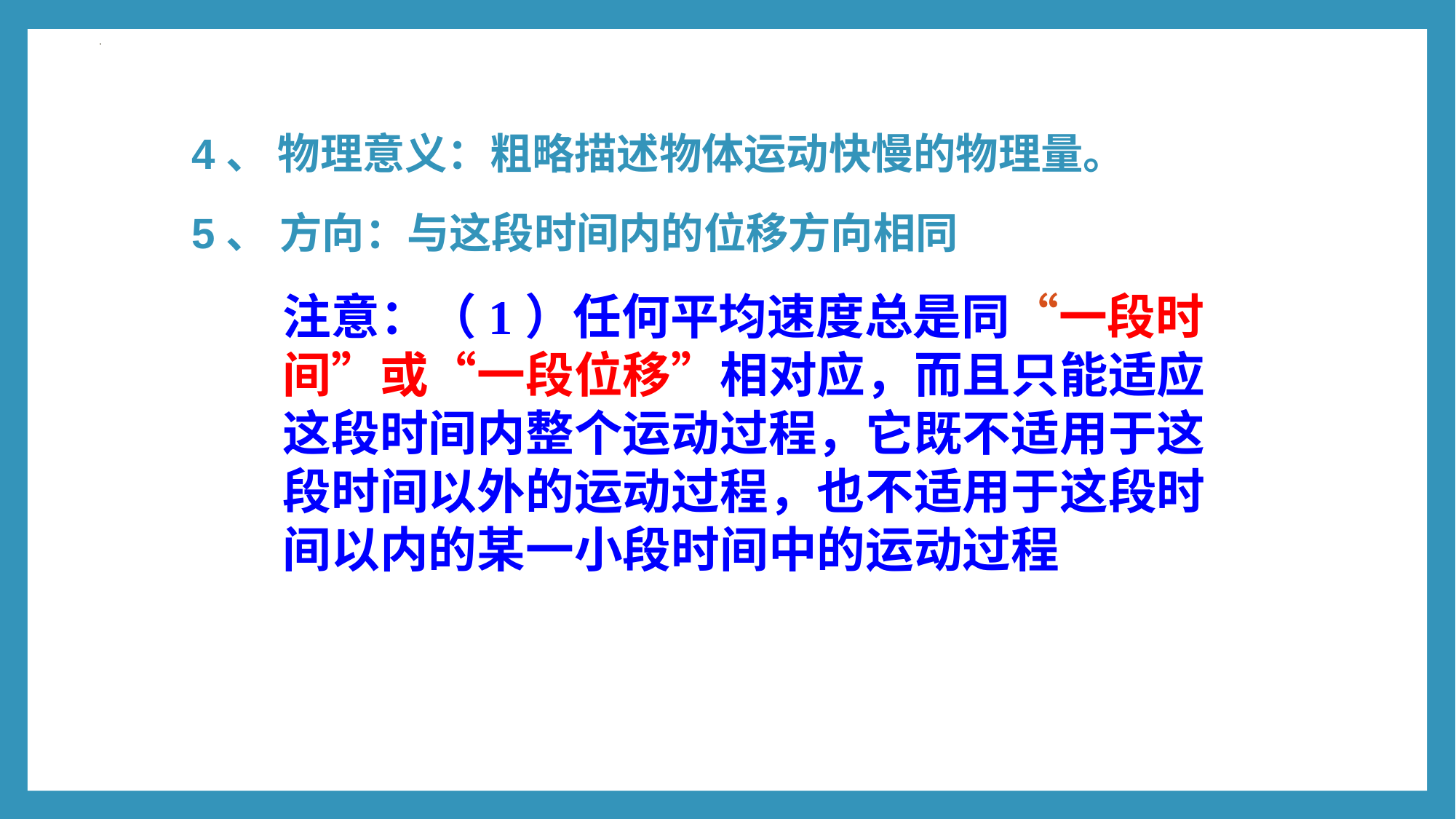

4、 物理意义：粗略描述物体运动快慢的物理量。

5、 方向：与这段时间内的位移方向相同
注意：（1）任何平均速度总是同“一段时间”或“一段位移”相对应，而且只能适应这段时间内整个运动过程，它既不适用于这段时间以外的运动过程，也不适用于这段时间以内的某一小段时间中的运动过程